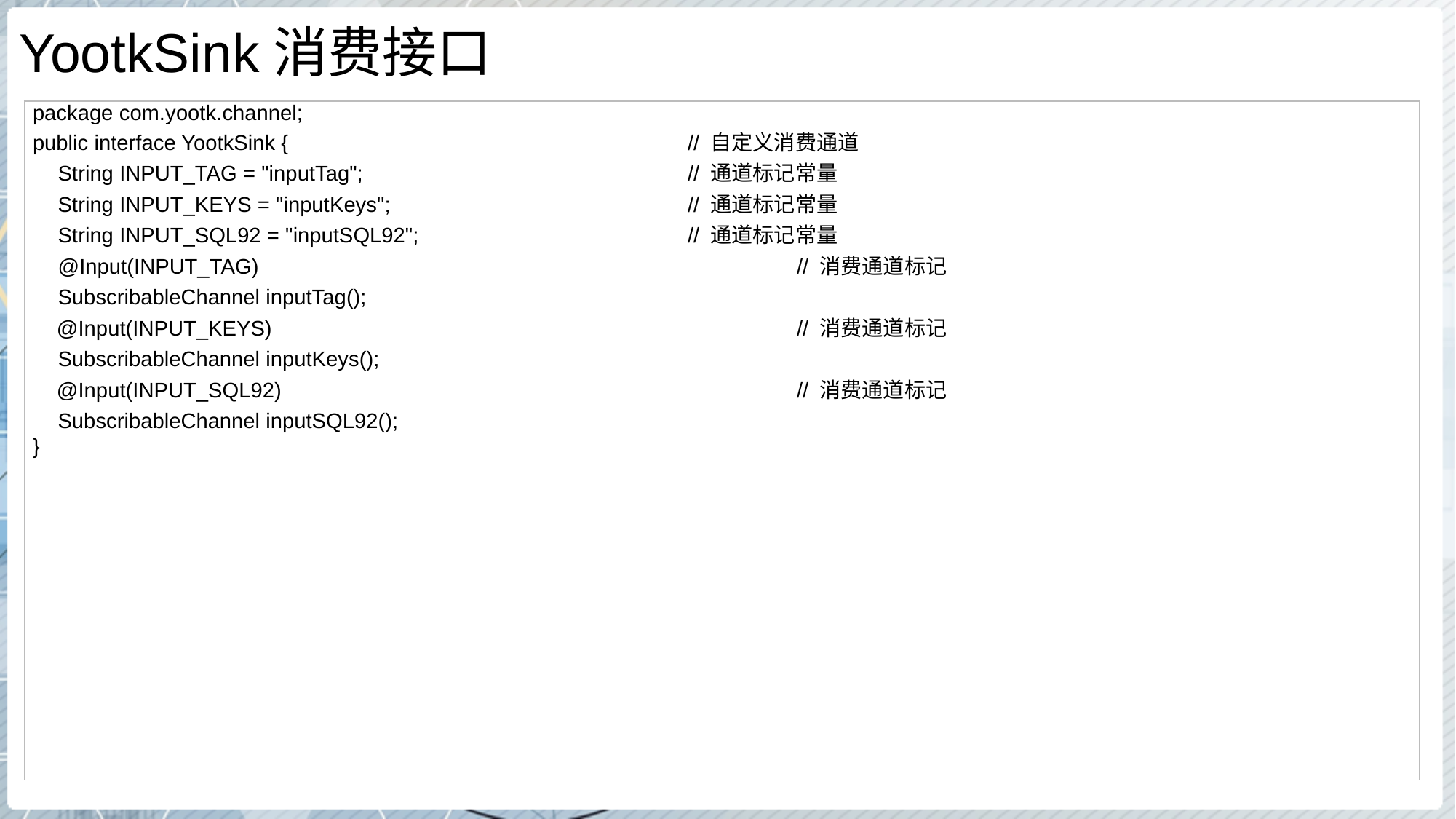

# YootkSink消费接口
| package com.yootk.channel; public interface YootkSink { // 自定义消费通道 String INPUT\_TAG = "inputTag"; // 通道标记常量 String INPUT\_KEYS = "inputKeys"; // 通道标记常量 String INPUT\_SQL92 = "inputSQL92"; // 通道标记常量 @Input(INPUT\_TAG) // 消费通道标记 SubscribableChannel inputTag(); @Input(INPUT\_KEYS) // 消费通道标记 SubscribableChannel inputKeys(); @Input(INPUT\_SQL92) // 消费通道标记 SubscribableChannel inputSQL92(); } |
| --- |